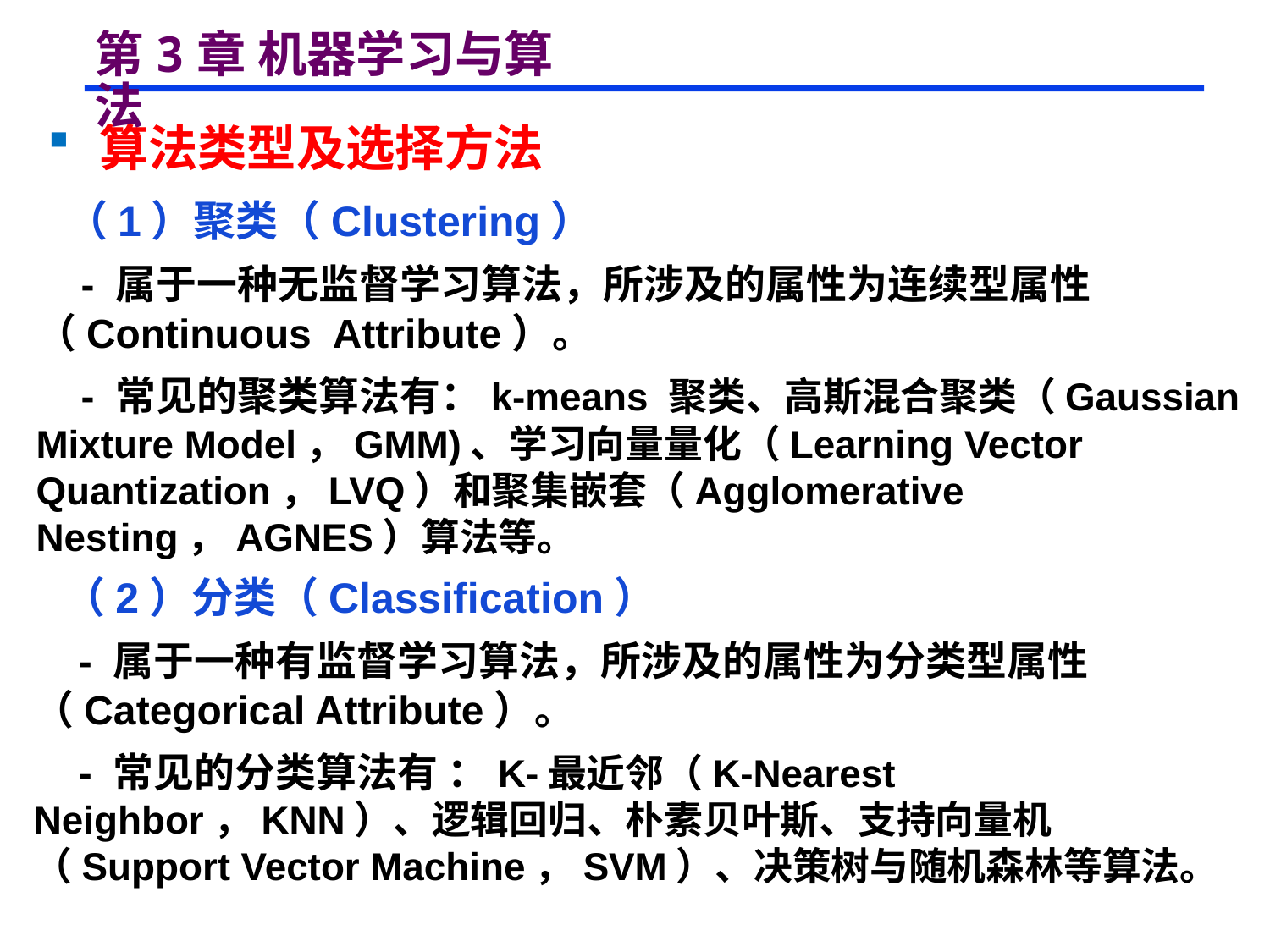

# 第3章 机器学习与算法
 算法类型及选择方法
  （1）聚类（Clustering）
    - 属于一种无监督学习算法，所涉及的属性为连续型属性（Continuous  Attribute）。
    - 常见的聚类算法有：k-means 聚类、高斯混合聚类（Gaussian Mixture Model，GMM)、学习向量量化（Learning Vector Quantization，LVQ）和聚集嵌套（Agglomerative Nesting，AGNES）算法等。
  （2）分类（Classification）
    - 属于一种有监督学习算法，所涉及的属性为分类型属性（Categorical Attribute）。
    - 常见的分类算法有 ：K-最近邻（K-Nearest Neighbor，KNN）、逻辑回归、朴素贝叶斯、支持向量机（Support Vector Machine，SVM）、决策树与随机森林等算法。